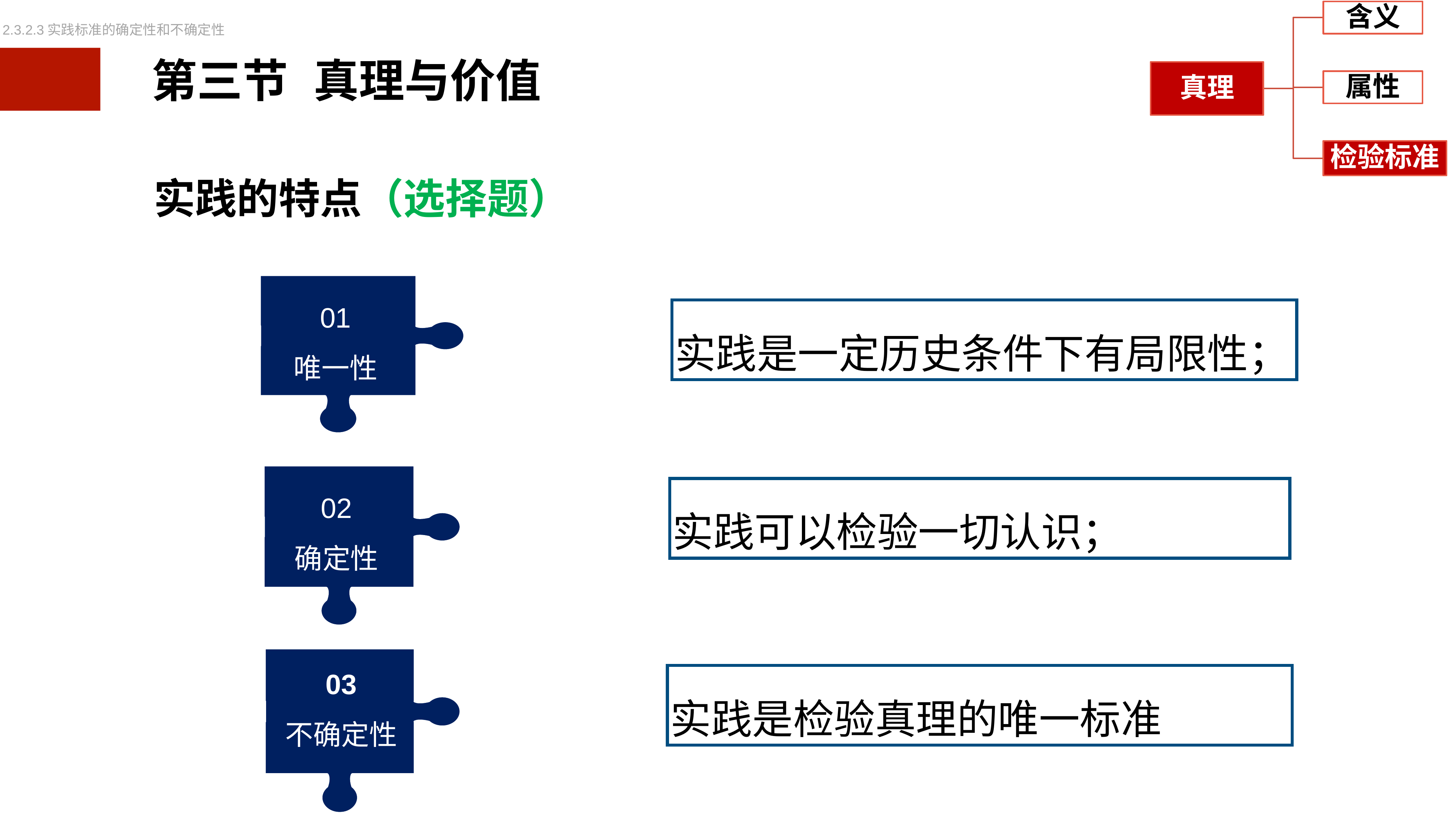

2.3.2.2实践标准的唯一性
2.3.2.3实践标准的确定性和不确定性
真理
含义
属性
检验标准
实践的特点（选择题）

01
唯一性
实践是一定历史条件下有局限性；

02
确定性
实践可以检验一切认识；
03
不确定性

实践是检验真理的唯一标准